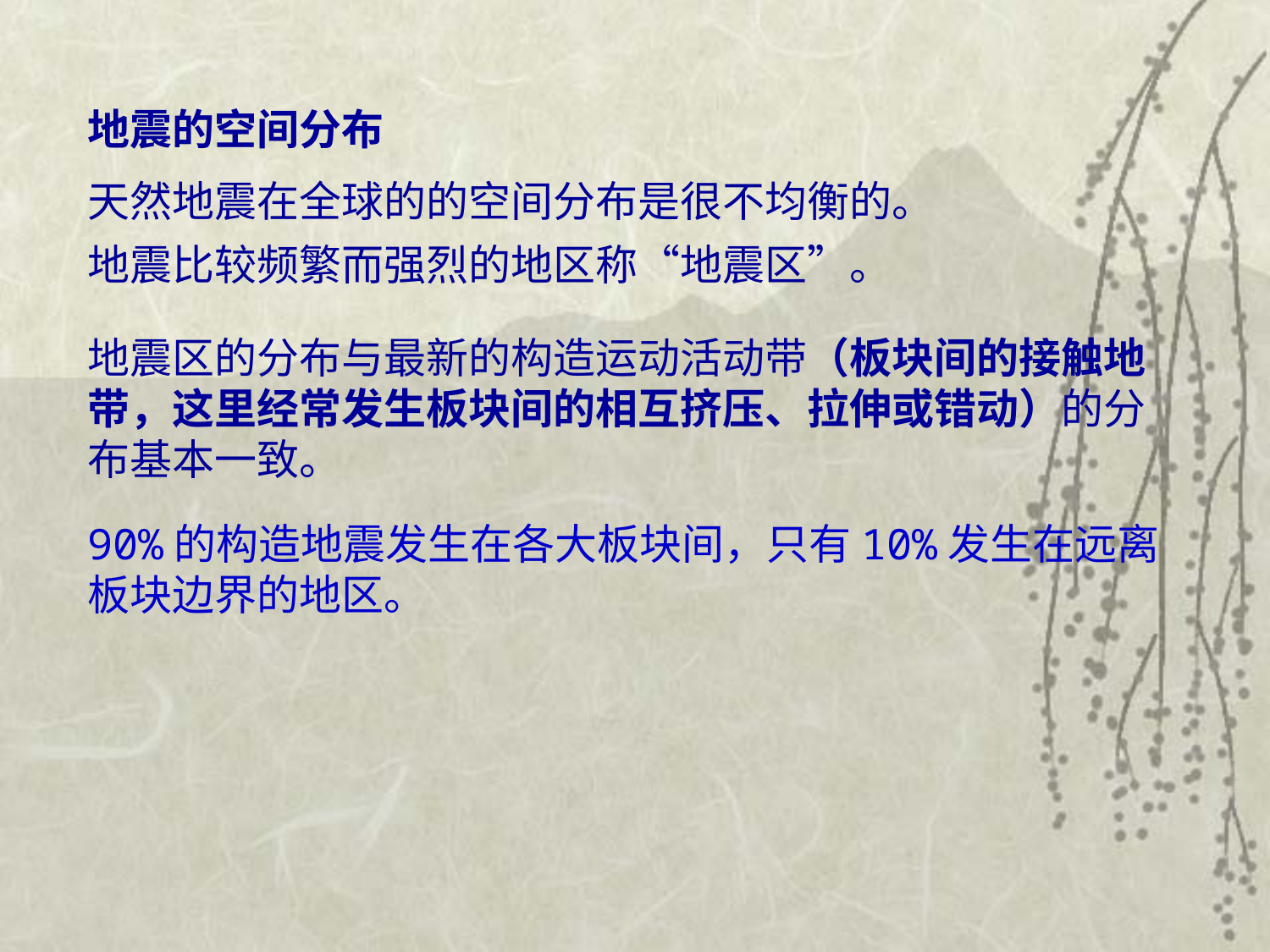

地震的空间分布
天然地震在全球的的空间分布是很不均衡的。
地震比较频繁而强烈的地区称“地震区”。
地震区的分布与最新的构造运动活动带（板块间的接触地带，这里经常发生板块间的相互挤压、拉伸或错动）的分布基本一致。
90%的构造地震发生在各大板块间，只有10%发生在远离板块边界的地区。